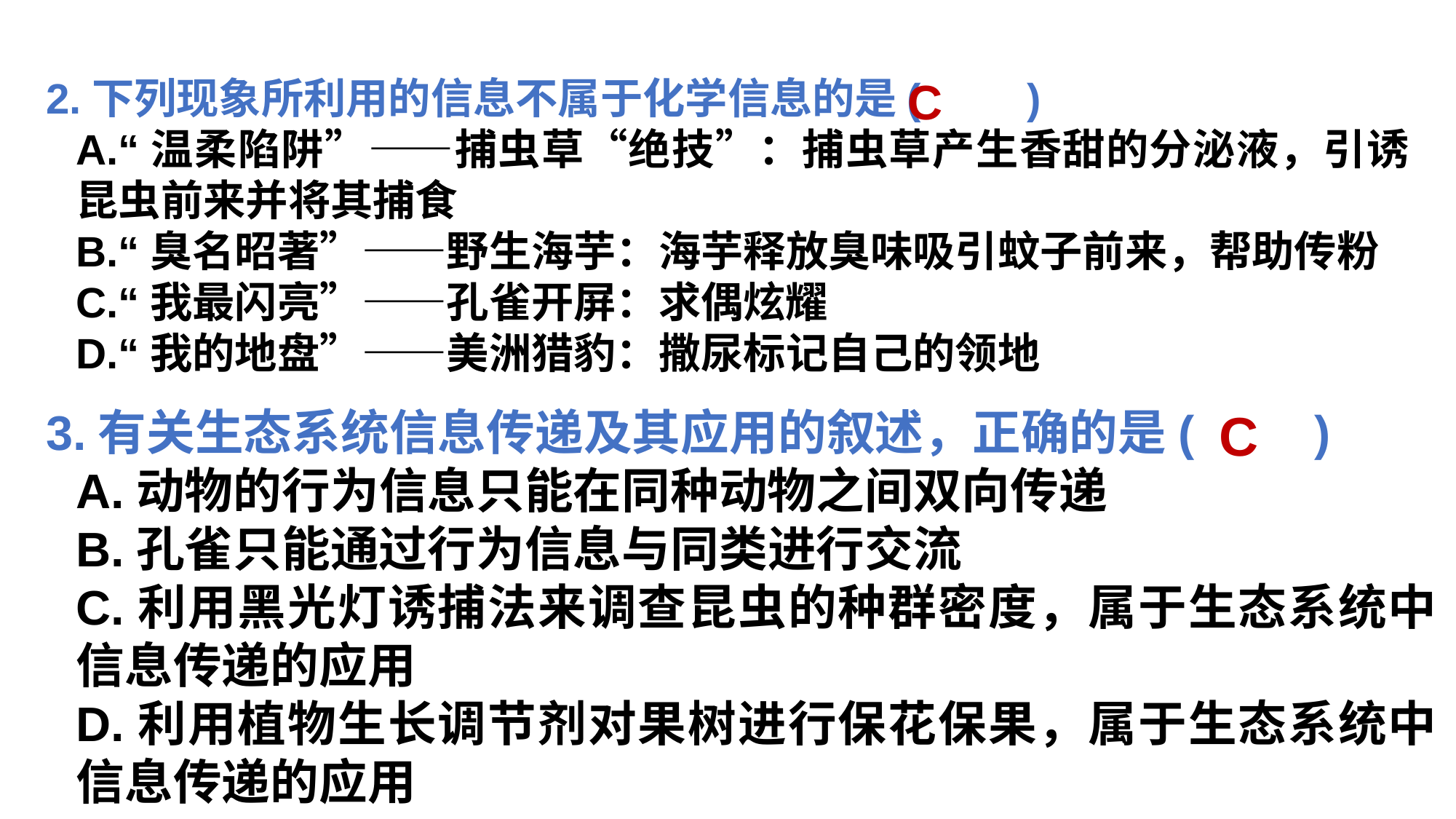

C
2.下列现象所利用的信息不属于化学信息的是(　　)
A.“温柔陷阱”——捕虫草“绝技”：捕虫草产生香甜的分泌液，引诱昆虫前来并将其捕食
B.“臭名昭著”——野生海芋：海芋释放臭味吸引蚊子前来，帮助传粉
C.“我最闪亮”——孔雀开屏：求偶炫耀
D.“我的地盘”——美洲猎豹：撒尿标记自己的领地
3.有关生态系统信息传递及其应用的叙述，正确的是(　　)
	A.动物的行为信息只能在同种动物之间双向传递
	B.孔雀只能通过行为信息与同类进行交流
	C.利用黑光灯诱捕法来调查昆虫的种群密度，属于生态系统中信息传递的应用
	D.利用植物生长调节剂对果树进行保花保果，属于生态系统中信息传递的应用
C